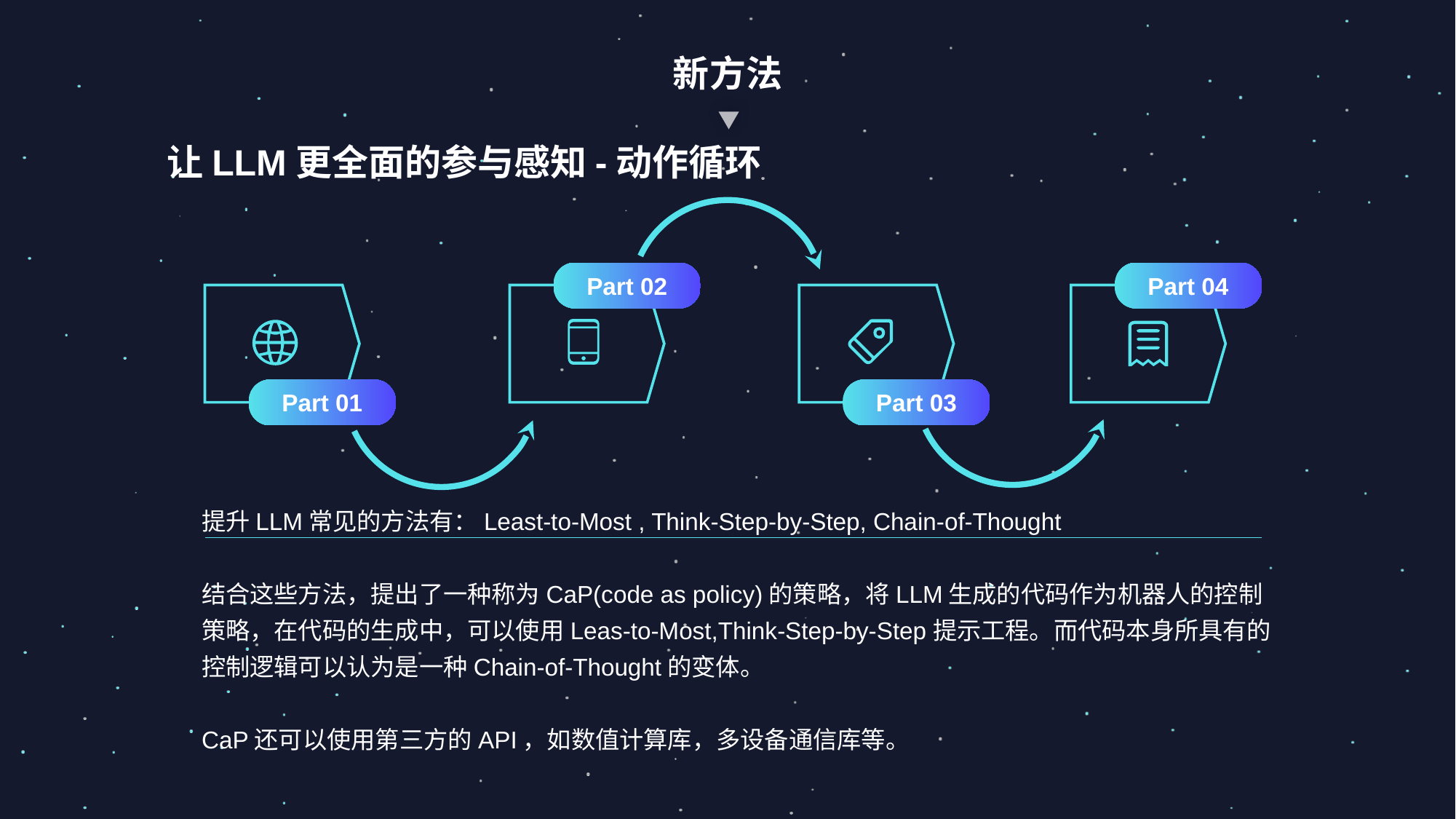

新方法

让LLM更全面的参与感知-动作循环

Part 02

Part 04

Part 01

Part 03
提升LLM常见的方法有：Least-to-Most , Think-Step-by-Step, Chain-of-Thought

结合这些方法，提出了一种称为CaP(code as policy)的策略，将LLM生成的代码作为机器人的控制策略，在代码的生成中，可以使用Leas-to-Most,Think-Step-by-Step提示工程。而代码本身所具有的控制逻辑可以认为是一种Chain-of-Thought的变体。

CaP还可以使用第三方的API，如数值计算库，多设备通信库等。